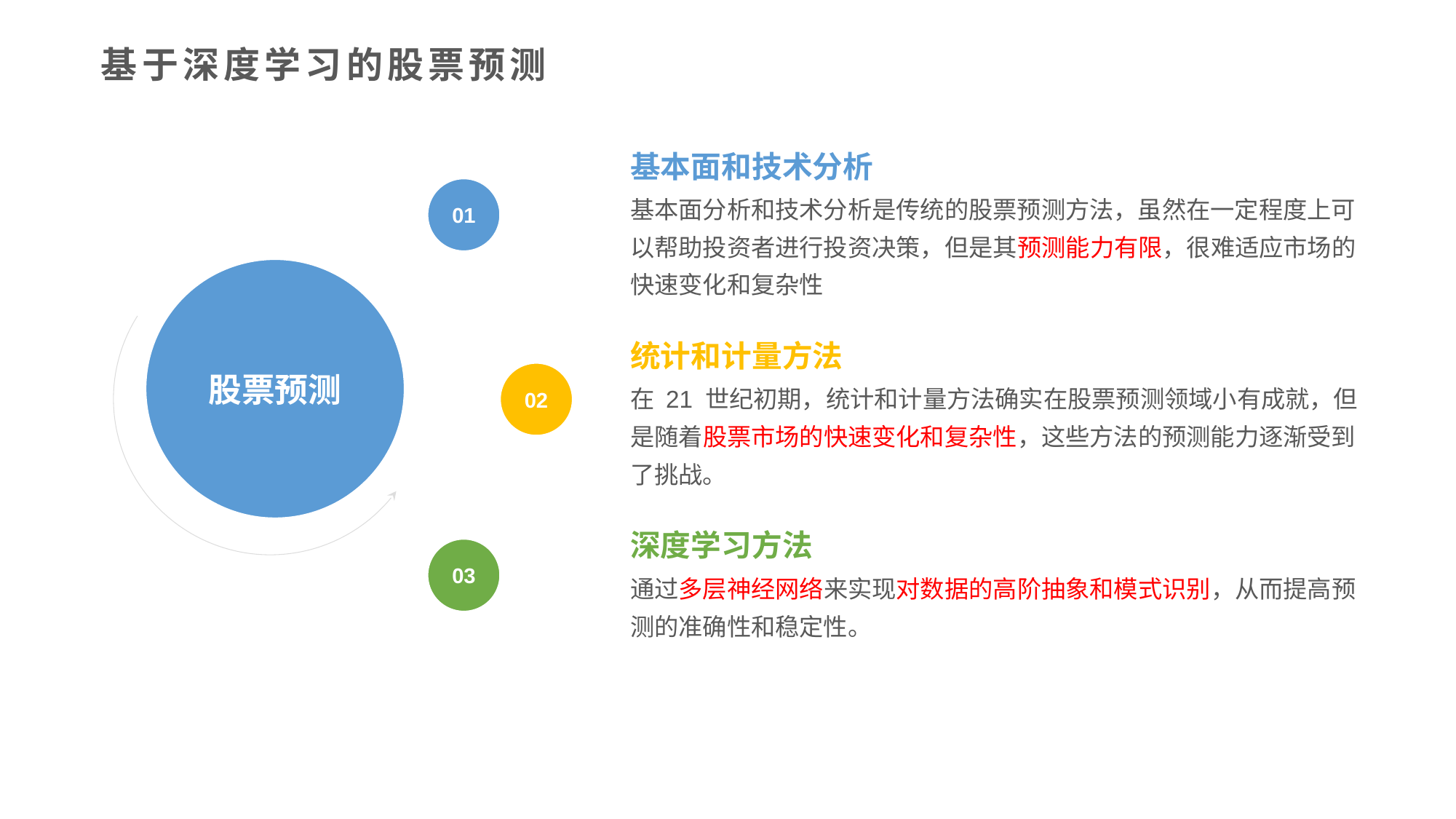

基于深度学习的股票预测

基本面和技术分析
01
基本面分析和技术分析是传统的股票预测方法，虽然在一定程度上可以帮助投资者进行投资决策，但是其预测能力有限，很难适应市场的快速变化和复杂性

股票预测
统计和计量方法
02
在 21 世纪初期，统计和计量方法确实在股票预测领域小有成就，但是随着股票市场的快速变化和复杂性，这些方法的预测能力逐渐受到了挑战。
深度学习方法
03
通过多层神经网络来实现对数据的高阶抽象和模式识别，从而提高预测的准确性和稳定性。
5